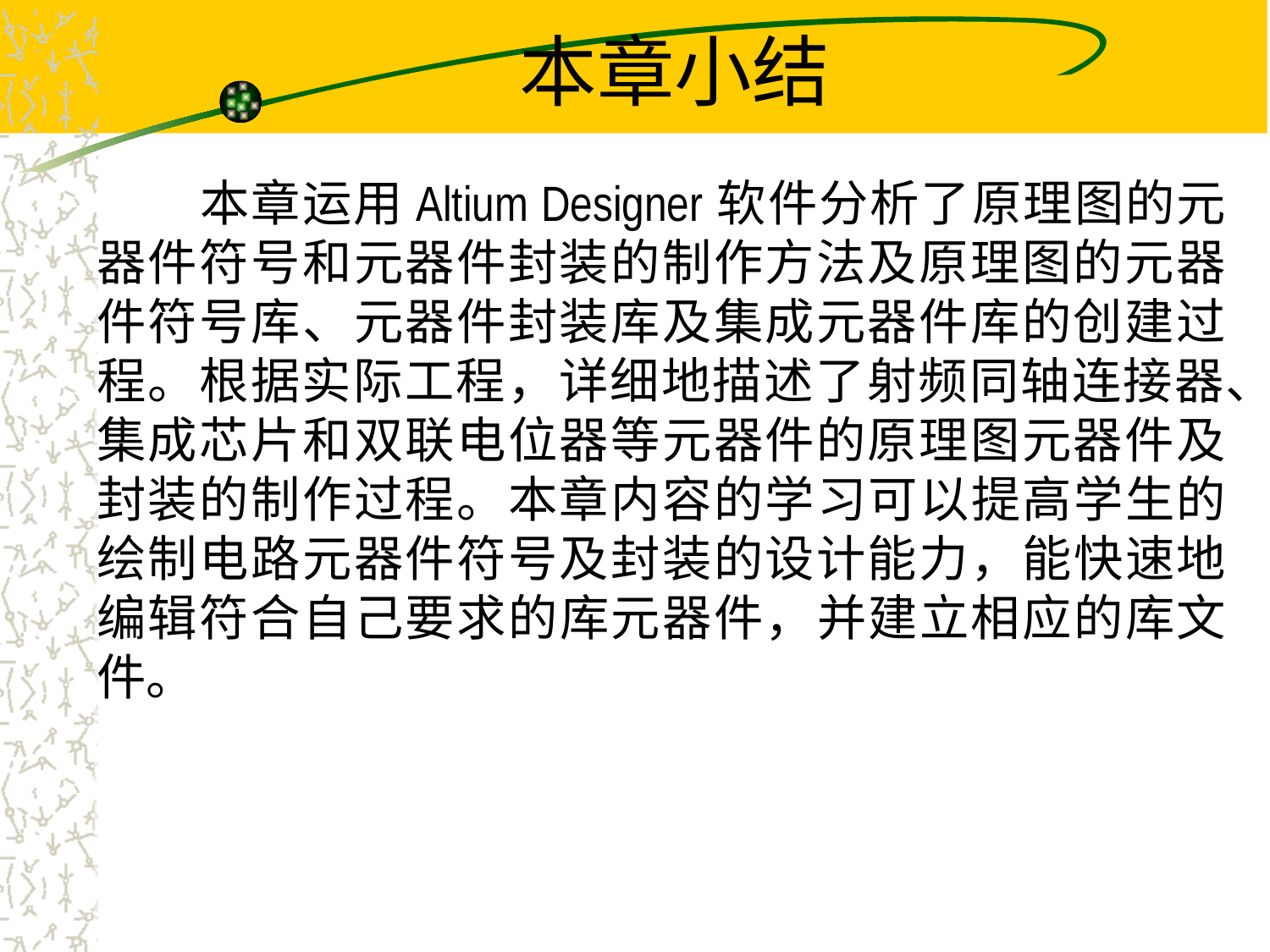

# 本章小结
       本章运用Altium Designer软件分析了原理图的元器件符号和元器件封装的制作方法及原理图的元器件符号库、元器件封装库及集成元器件库的创建过程。根据实际工程，详细地描述了射频同轴连接器、集成芯片和双联电位器等元器件的原理图元器件及封装的制作过程。本章内容的学习可以提高学生的绘制电路元器件符号及封装的设计能力，能快速地编辑符合自己要求的库元器件，并建立相应的库文件。